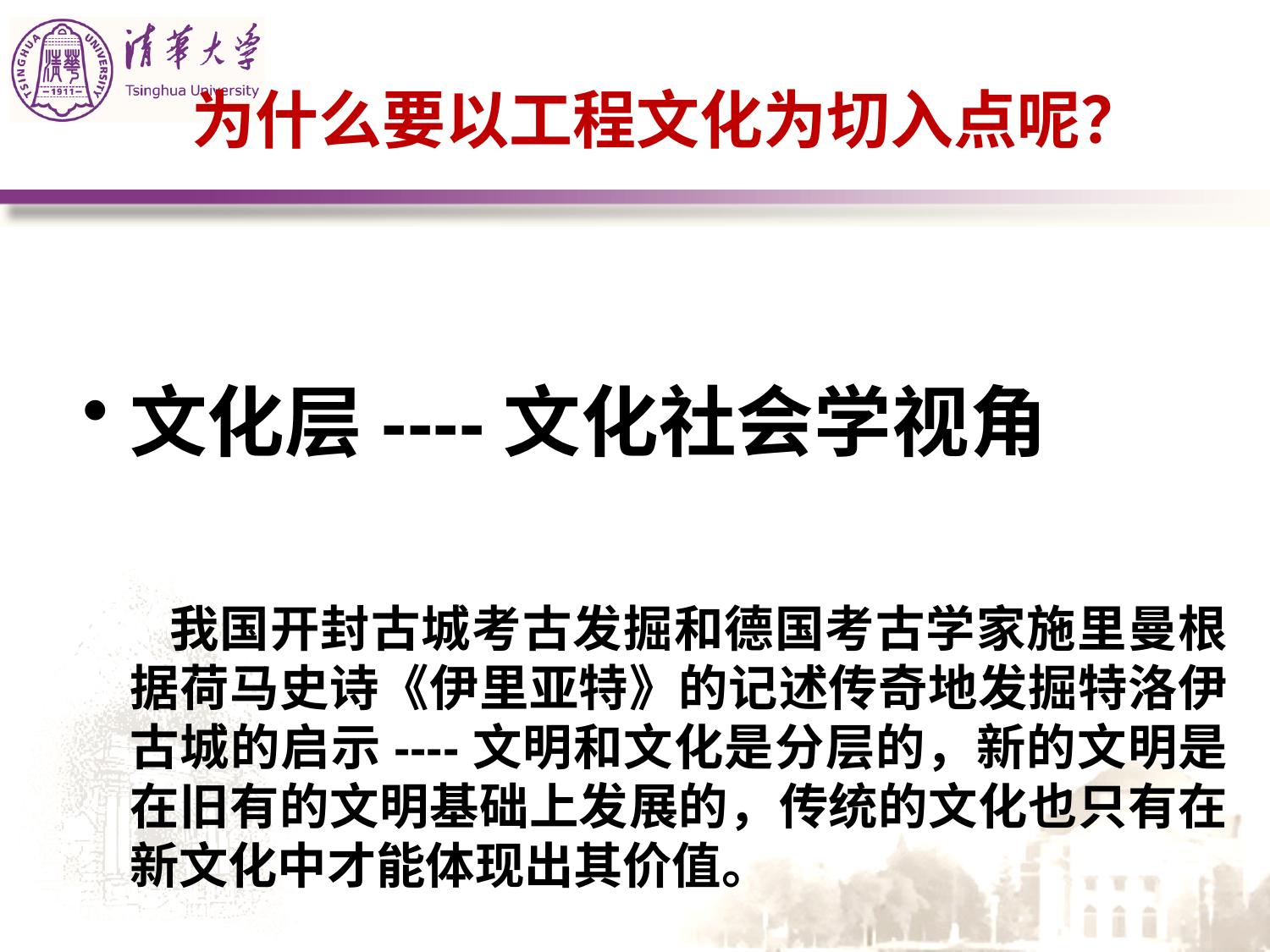

# 为什么要以工程文化为切入点呢？
文化层----文化社会学视角

      我国开封古城考古发掘和德国考古学家施里曼根据荷马史诗《伊里亚特》的记述传奇地发掘特洛伊古城的启示----文明和文化是分层的，新的文明是在旧有的文明基础上发展的，传统的文化也只有在新文化中才能体现出其价值。